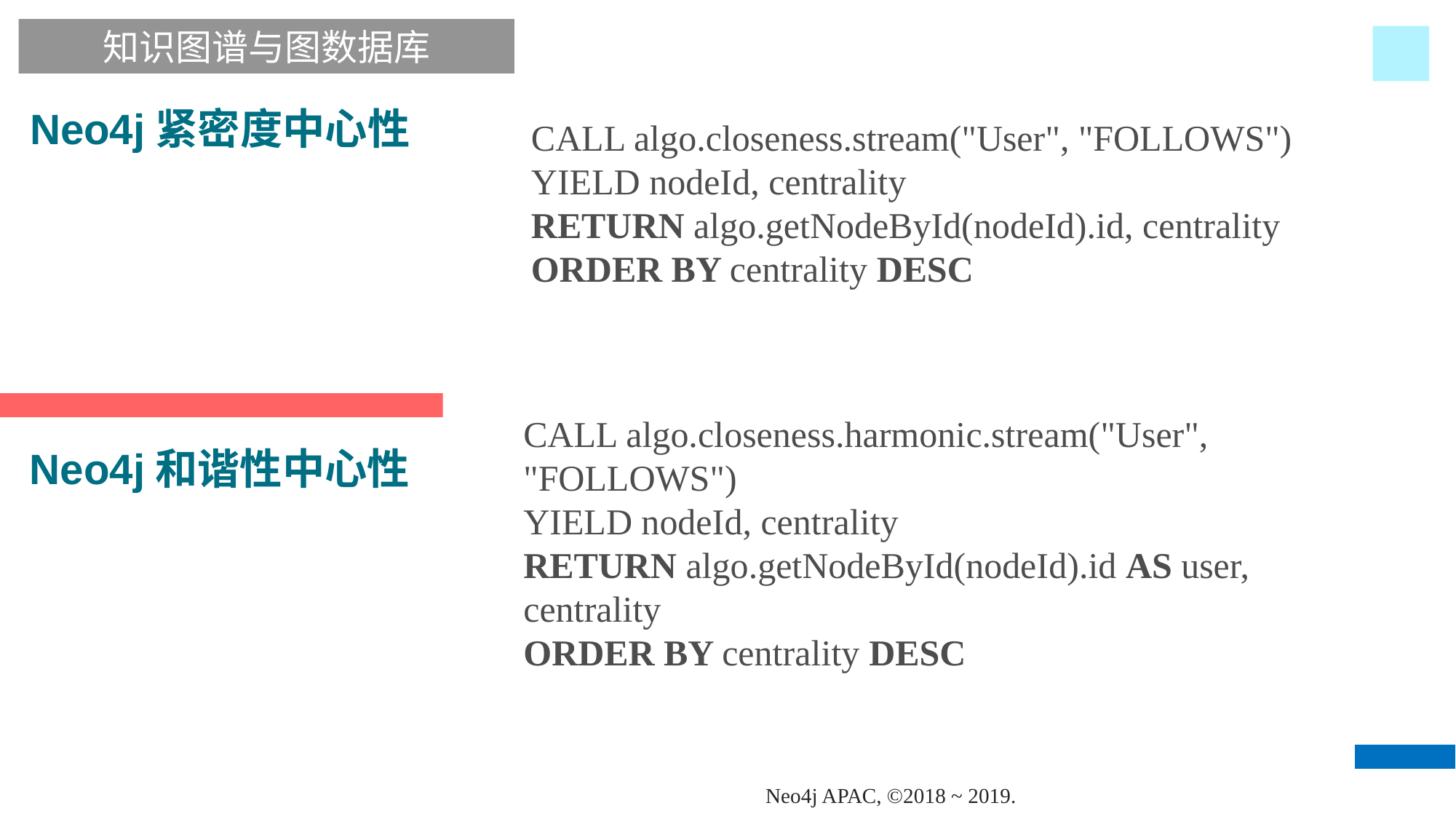

知识图谱与图数据库

Neo4j紧密度中心性
CALL algo.closeness.stream("User", "FOLLOWS")
YIELD nodeId, centrality
RETURN algo.getNodeById(nodeId).id, centrality
ORDER BY centrality DESC
CALL algo.closeness.harmonic.stream("User", "FOLLOWS")
YIELD nodeId, centrality
RETURN algo.getNodeById(nodeId).id AS user, centrality
ORDER BY centrality DESC
Neo4j和谐性中心性